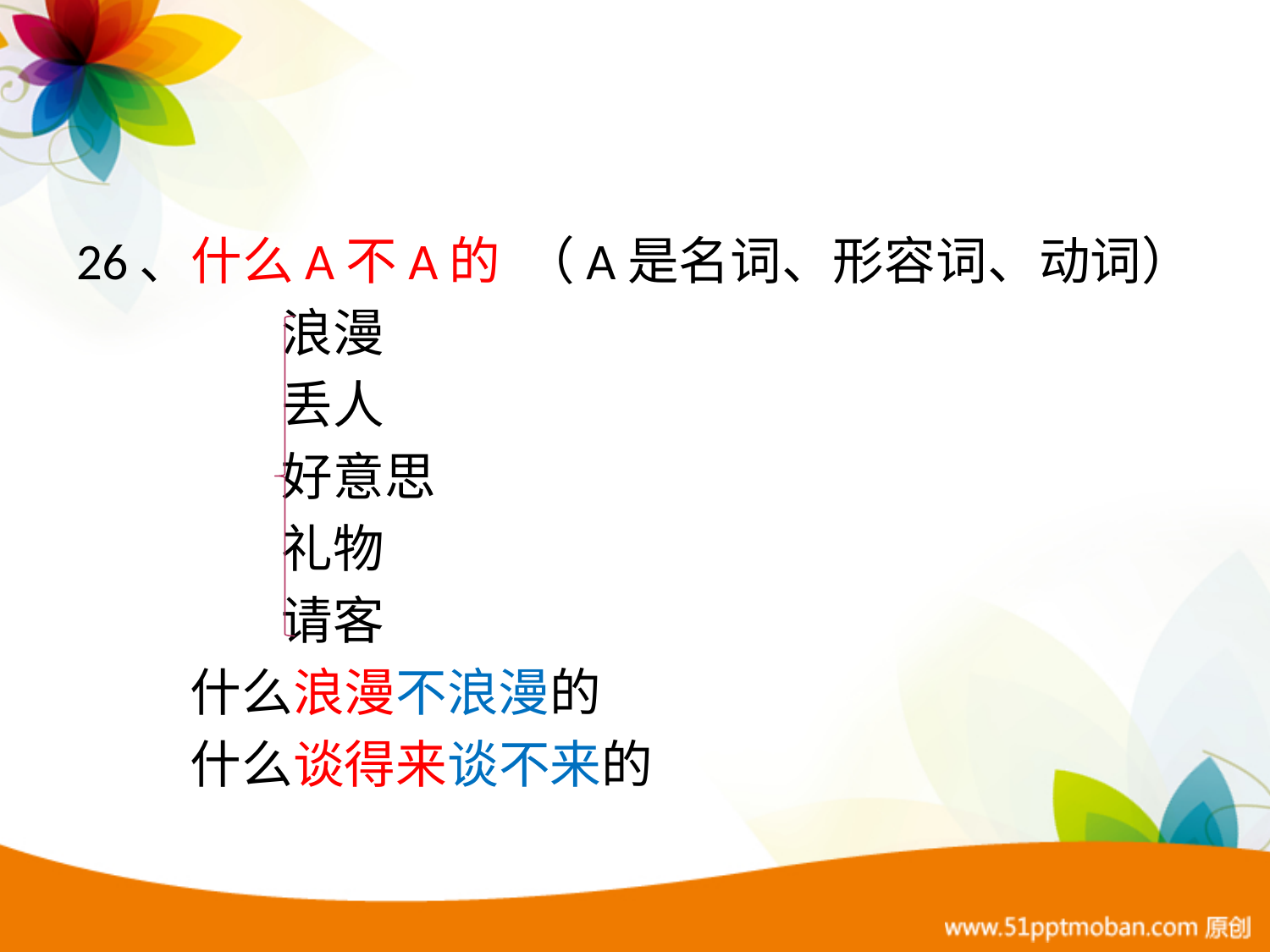

#
26、什么A不A的  （A是名词、形容词、动词）
                 浪漫
                 丢人
                 好意思
                 礼物
                 请客
         什么浪漫不浪漫的
         什么谈得来谈不来的